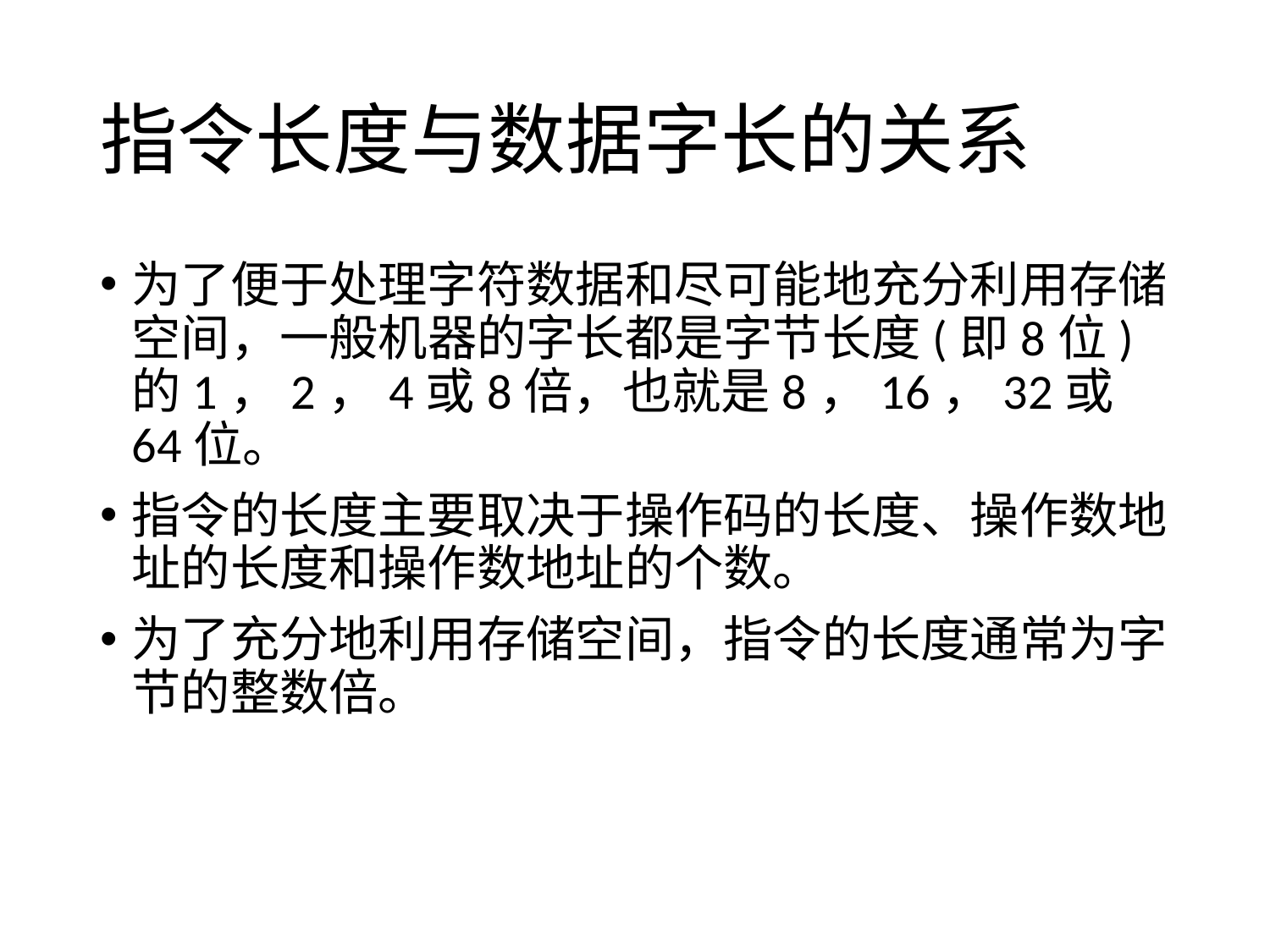

# 指令长度与数据字长的关系
为了便于处理字符数据和尽可能地充分利用存储空间，一般机器的字长都是字节长度(即8位)的1，2，4或8倍，也就是8，16，32或64位。
指令的长度主要取决于操作码的长度、操作数地址的长度和操作数地址的个数。
为了充分地利用存储空间，指令的长度通常为字节的整数倍。